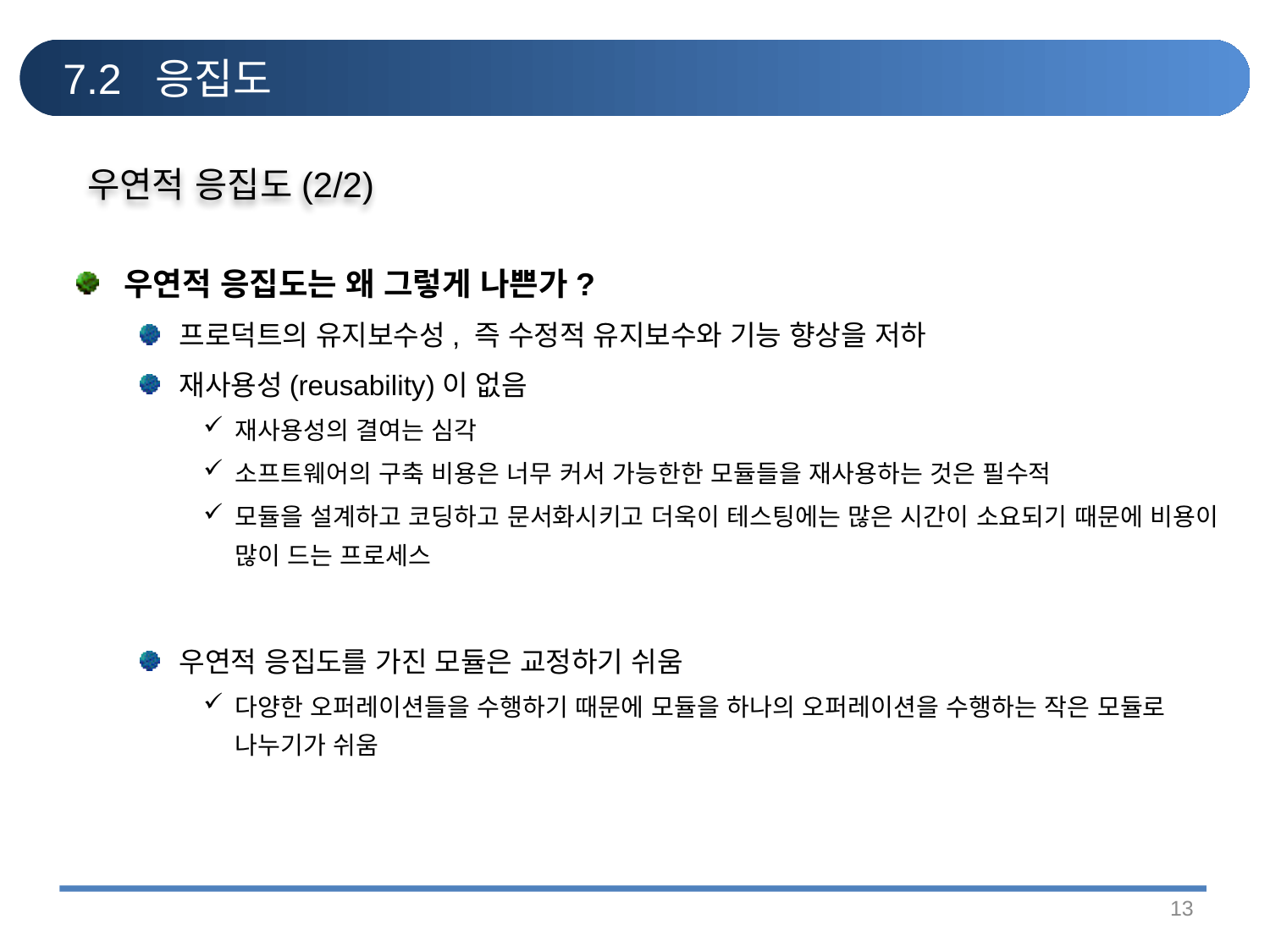

# 7.2  응집도
우연적 응집도(2/2)
우연적 응집도는 왜 그렇게 나쁜가?
프로덕트의 유지보수성, 즉 수정적 유지보수와 기능 향상을 저하
재사용성(reusability)이 없음
재사용성의 결여는 심각
소프트웨어의 구축 비용은 너무 커서 가능한한 모듈들을 재사용하는 것은 필수적
모듈을 설계하고 코딩하고 문서화시키고 더욱이 테스팅에는 많은 시간이 소요되기 때문에 비용이 많이 드는 프로세스

우연적 응집도를 가진 모듈은 교정하기 쉬움
다양한 오퍼레이션들을 수행하기 때문에 모듈을 하나의 오퍼레이션을 수행하는 작은 모듈로 나누기가 쉬움
13